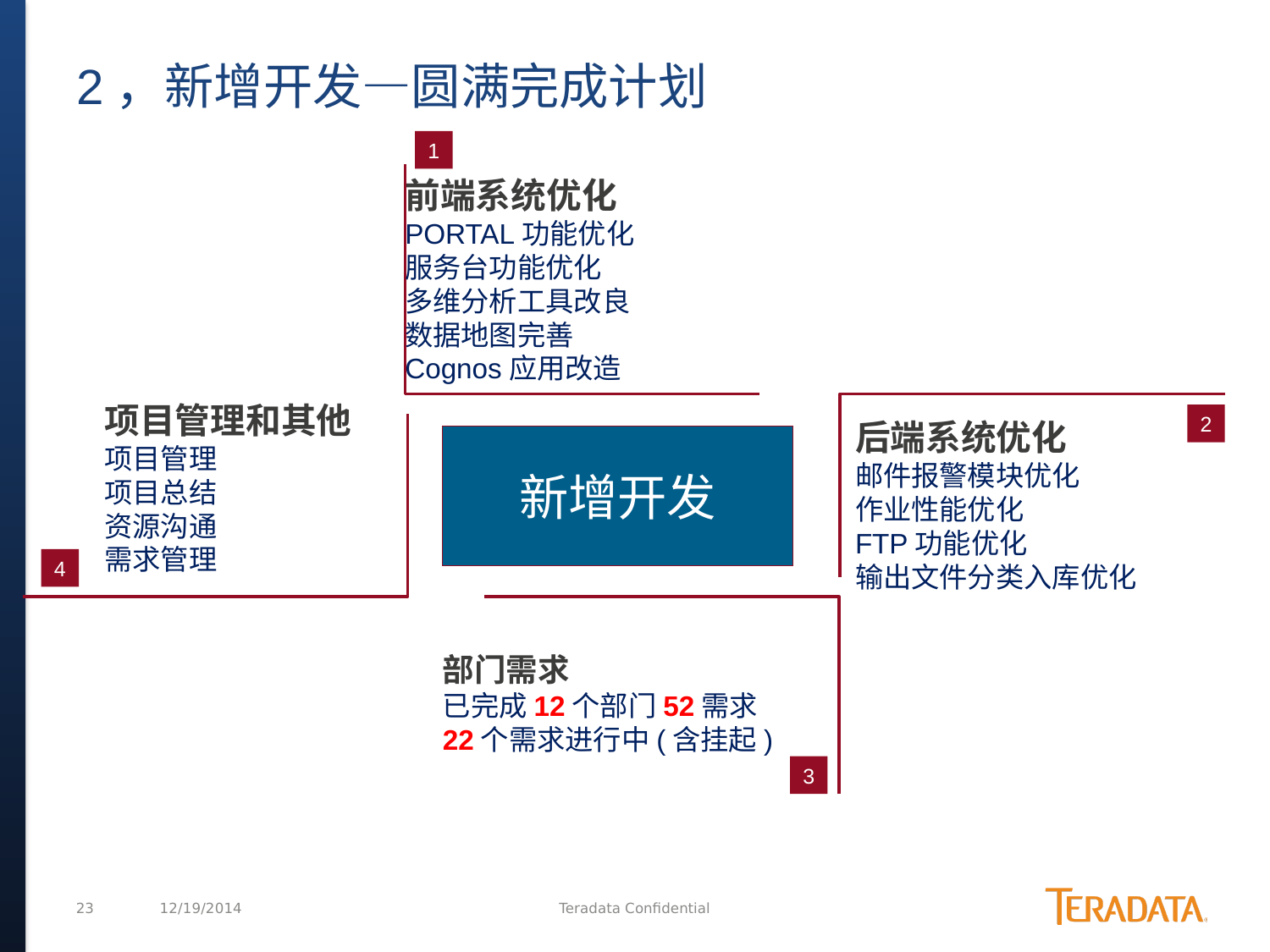

# 2，新增开发—圆满完成计划
1
前端系统优化
PORTAL功能优化
服务台功能优化
多维分析工具改良
数据地图完善
Cognos应用改造

项目管理和其他
项目管理
项目总结
资源沟通
需求管理
2
后端系统优化
邮件报警模块优化
作业性能优化
FTP功能优化
输出文件分类入库优化
新增开发
4

部门需求
已完成12个部门52需求
22个需求进行中(含挂起)
3